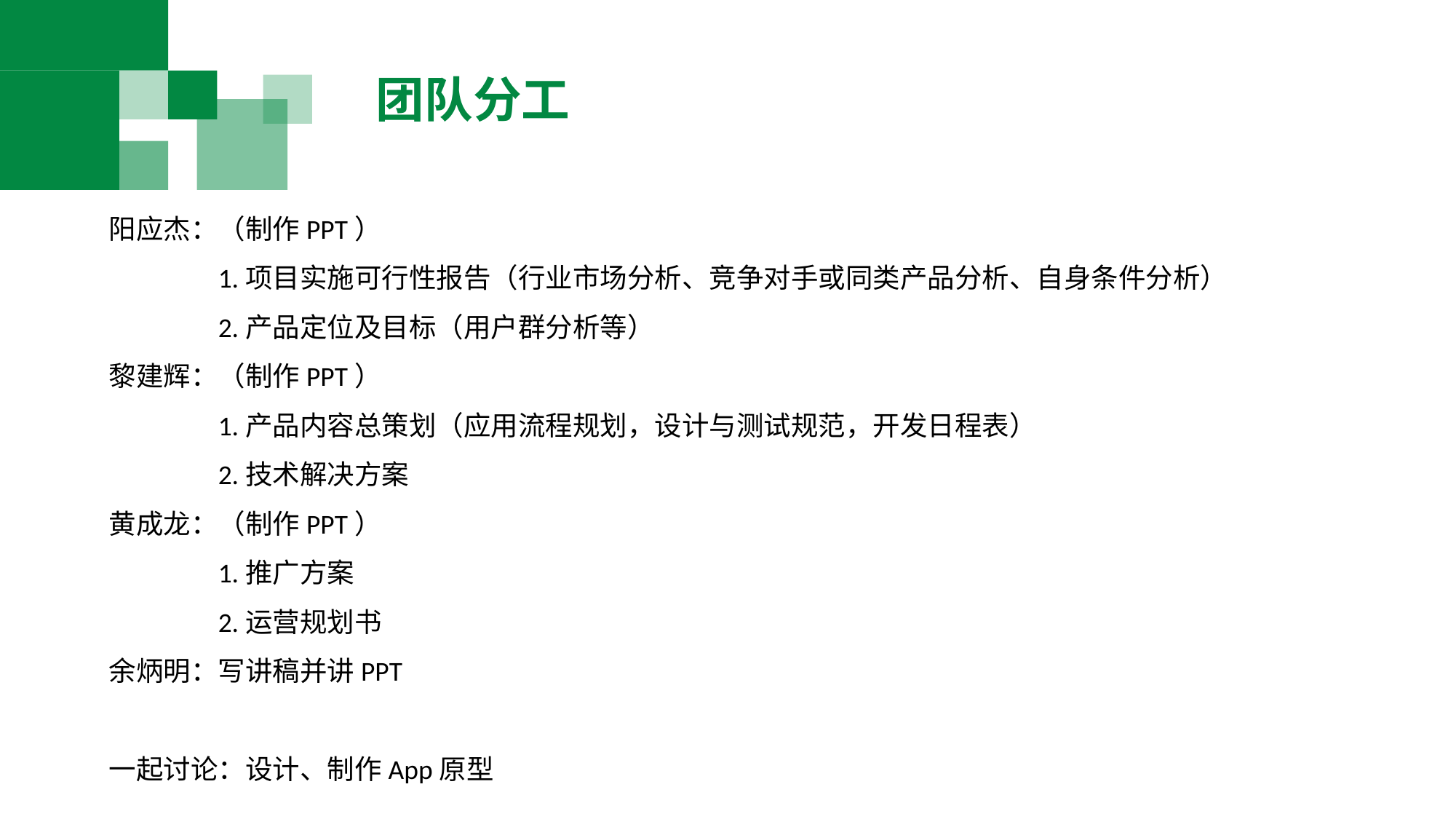

团队分工
阳应杰：（制作PPT）
	1.项目实施可行性报告（行业市场分析、竞争对手或同类产品分析、自身条件分析）
 	2.产品定位及目标（用户群分析等）
黎建辉：（制作PPT）
	1.产品内容总策划（应用流程规划，设计与测试规范，开发日程表）
	2.技术解决方案
黄成龙：（制作PPT）
	1.推广方案
	2.运营规划书
余炳明：写讲稿并讲PPT

一起讨论：设计、制作App原型
点击此添加标题
点击此处添标题
点击此处添加标题